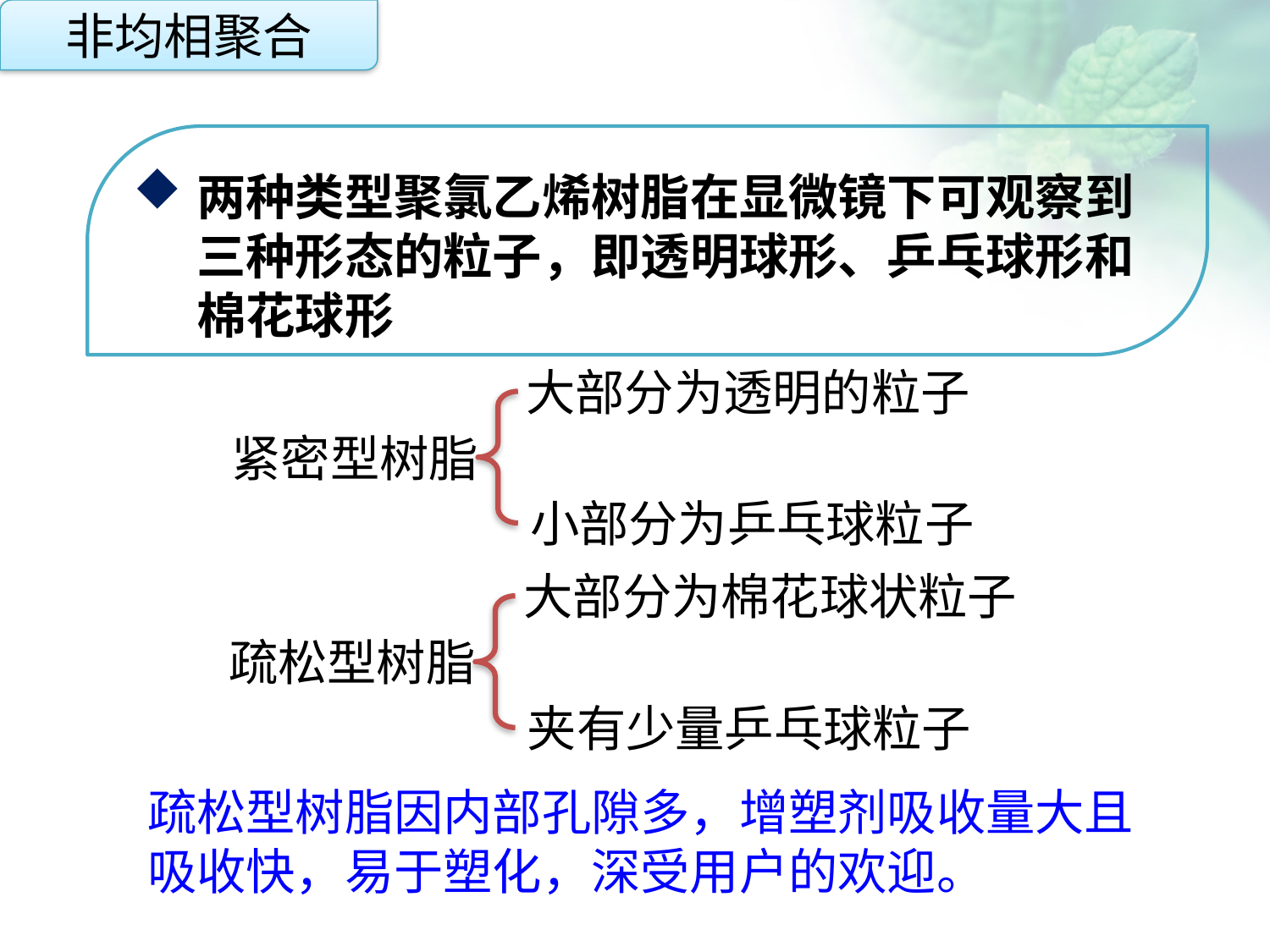

非均相聚合
两种类型聚氯乙烯树脂在显微镜下可观察到三种形态的粒子，即透明球形、乒乓球形和棉花球形
点击添加文本
大部分为透明的粒子

点击添加文本
紧密型树脂
小部分为乒乓球粒子
大部分为棉花球状粒子
点击添加文本

疏松型树脂
夹有少量乒乓球粒子
点击添加文本
疏松型树脂因内部孔隙多，增塑剂吸收量大且吸收快，易于塑化，深受用户的欢迎。